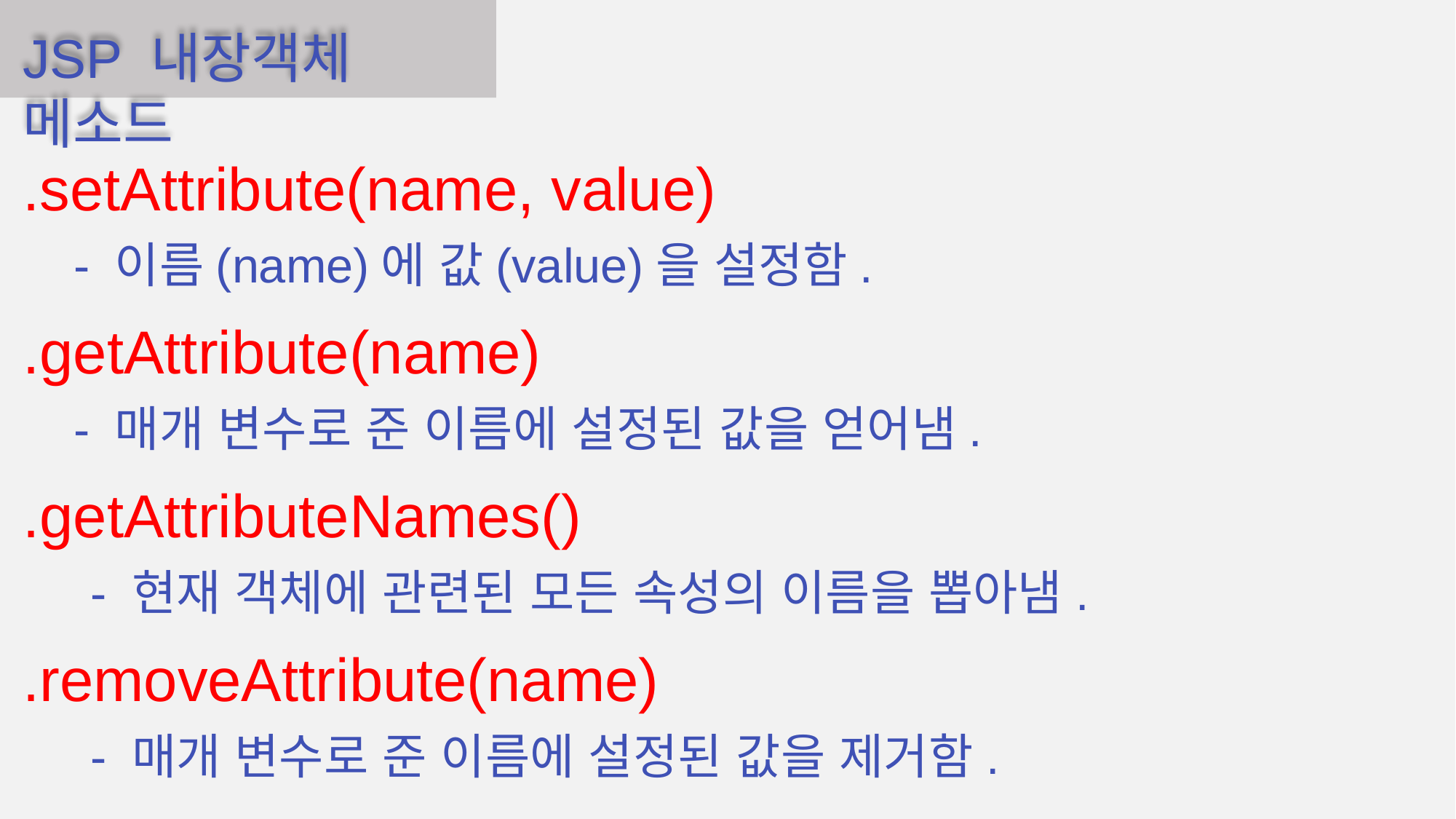

JSP 내장객체 메소드
.setAttribute(name, value)
   - 이름(name)에 값(value)을 설정함.

.getAttribute(name)
   - 매개 변수로 준 이름에 설정된 값을 얻어냄.

.getAttributeNames()
    - 현재 객체에 관련된 모든 속성의 이름을 뽑아냄.

.removeAttribute(name)
    - 매개 변수로 준 이름에 설정된 값을 제거함.